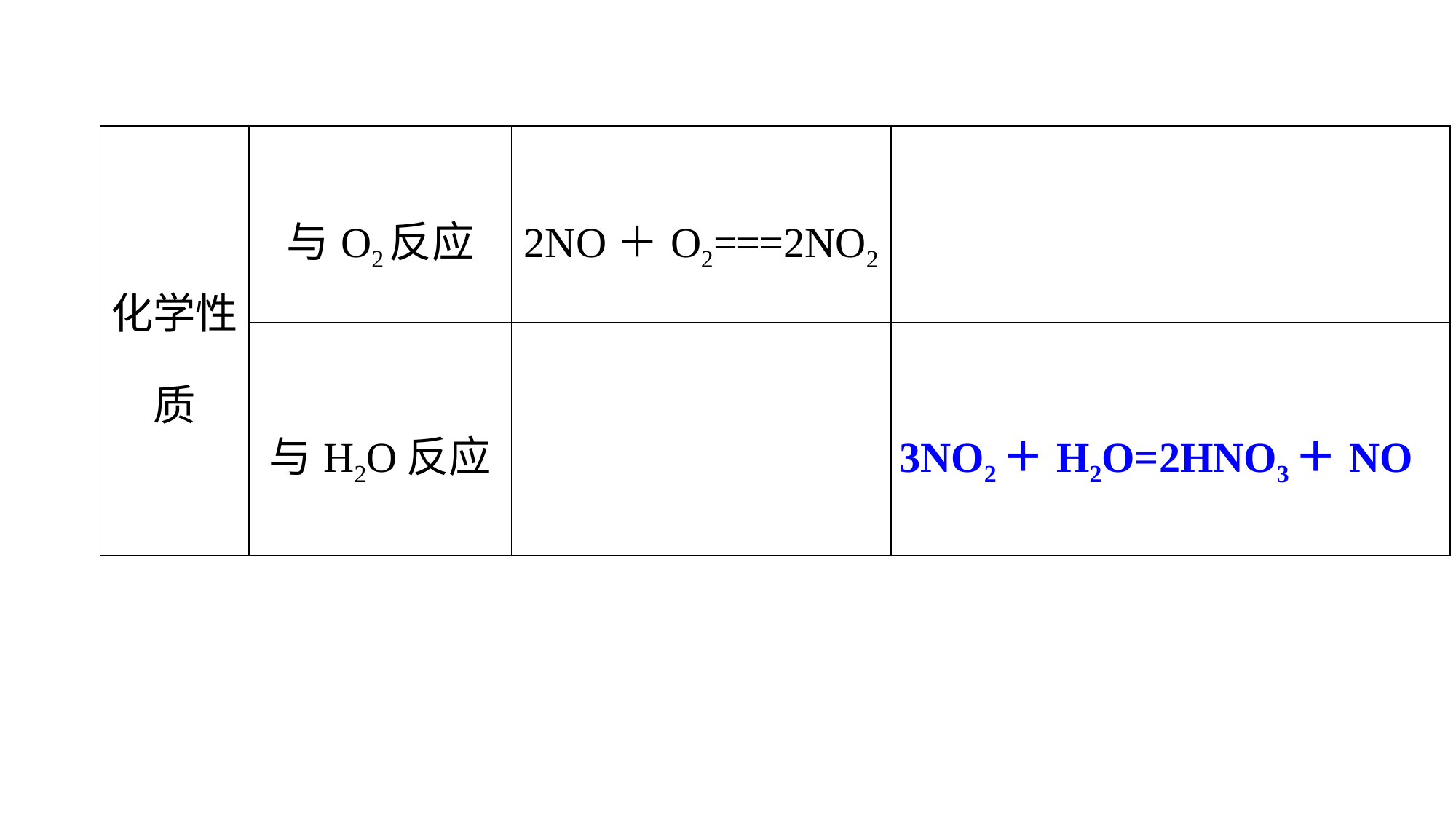

| 化学性质 | 与O2反应 | 2NO＋O2===2NO2 |  |
| --- | --- | --- | --- |
|  | 与H2O反应 |  | 3NO2＋H2O=2HNO3＋NO |